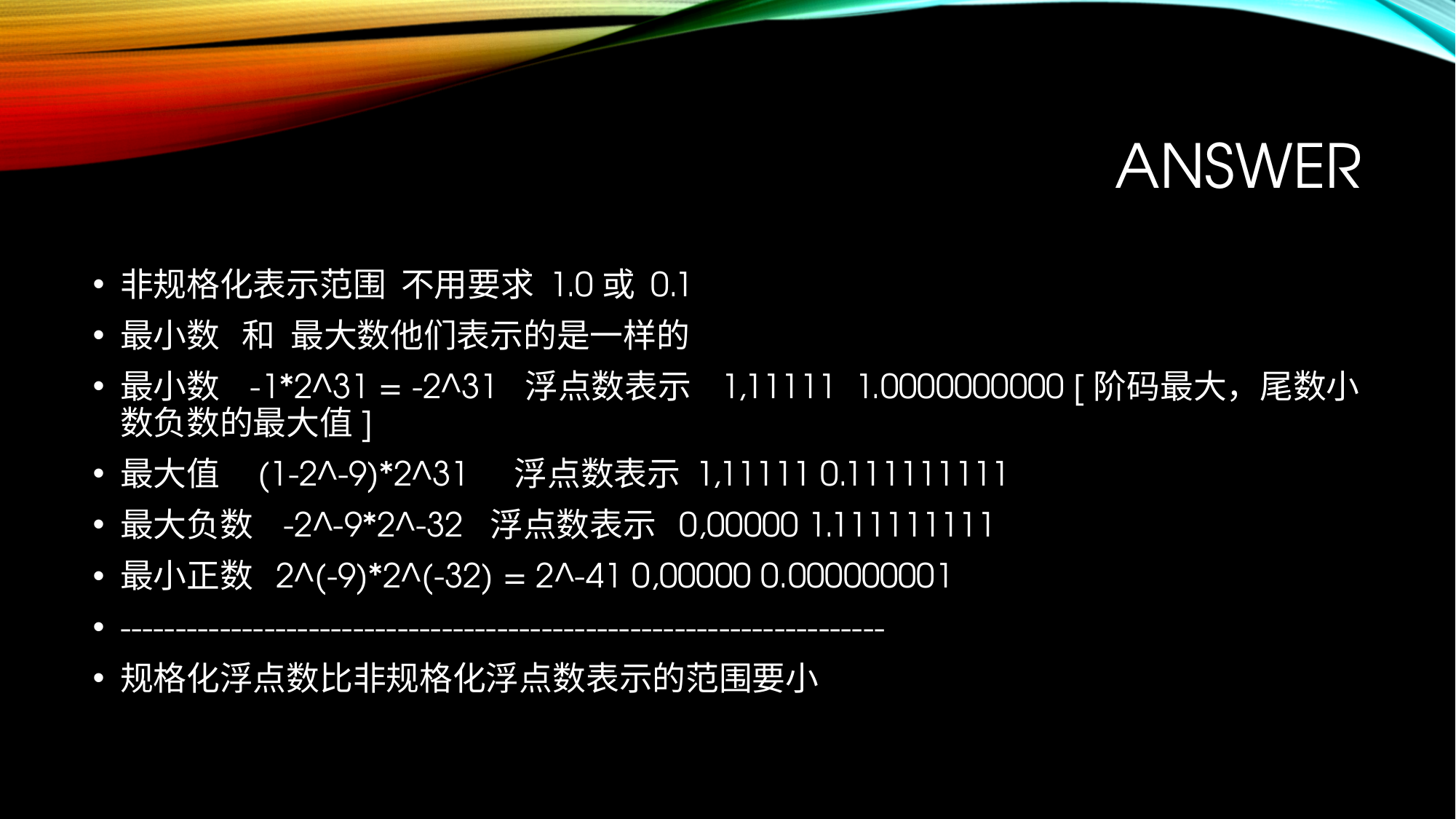

# ANSWER
非规格化表示范围  不用要求 1.0或 0.1
最小数   和  最大数他们表示的是一样的
最小数   -1*2^31 = -2^31  浮点数表示   1,11111  1.0000000000 [阶码最大，尾数小数负数的最大值]
最大值    (1-2^-9)*2^31    浮点数表示 1,11111 0.111111111
最大负数   -2^-9*2^-32  浮点数表示  0,00000 1.111111111
最小正数  2^(-9)*2^(-32) = 2^-41 0,00000 0.000000001
---------------------------------------------------------------------
规格化浮点数比非规格化浮点数表示的范围要小